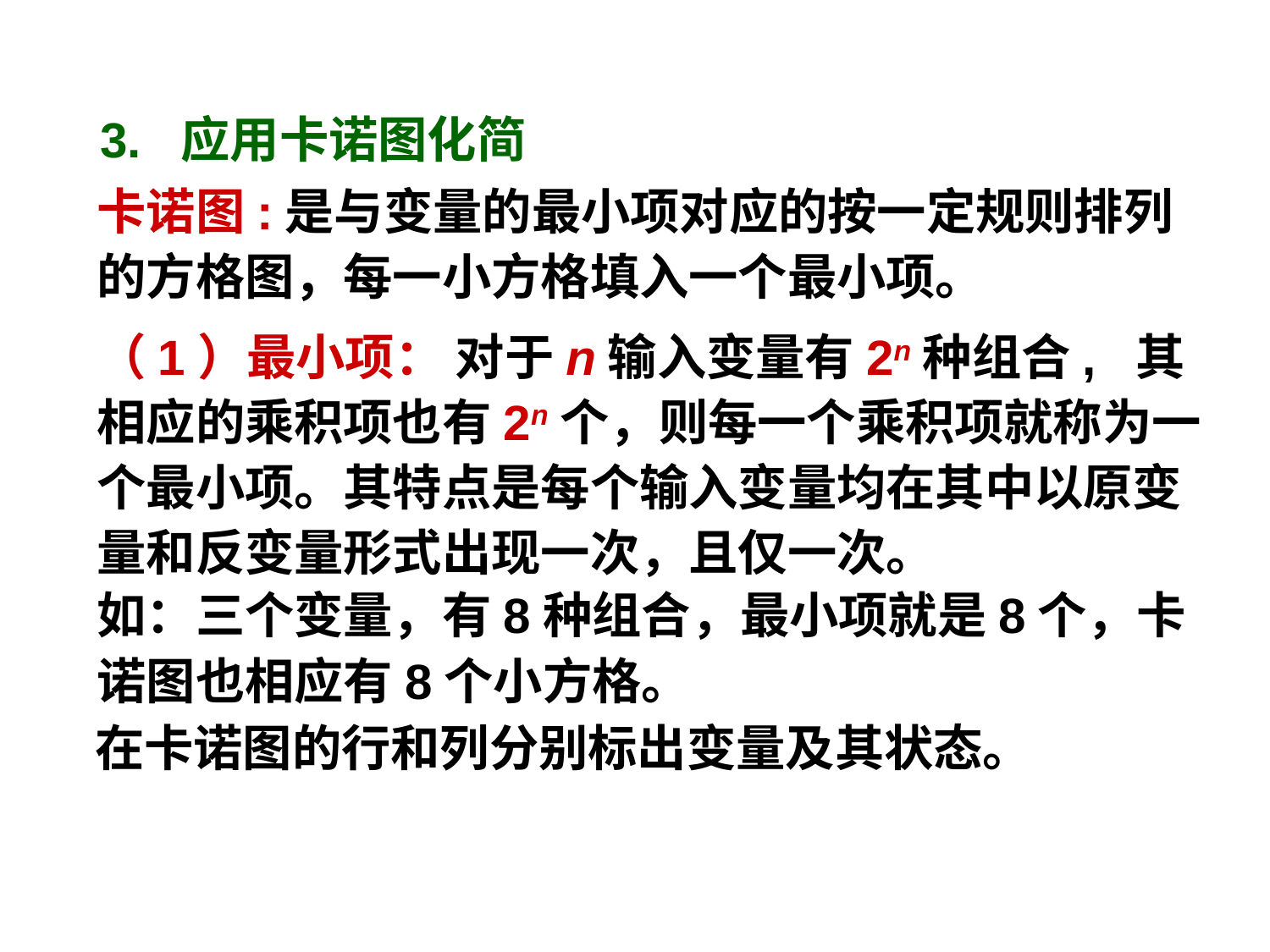

3.  应用卡诺图化简
卡诺图:是与变量的最小项对应的按一定规则排列的方格图，每一小方格填入一个最小项。
（1）最小项： 对于n输入变量有2n种组合,  其相应的乘积项也有2n个，则每一个乘积项就称为一个最小项。其特点是每个输入变量均在其中以原变量和反变量形式出现一次，且仅一次。
如：三个变量，有8种组合，最小项就是8个，卡诺图也相应有8个小方格。
在卡诺图的行和列分别标出变量及其状态。